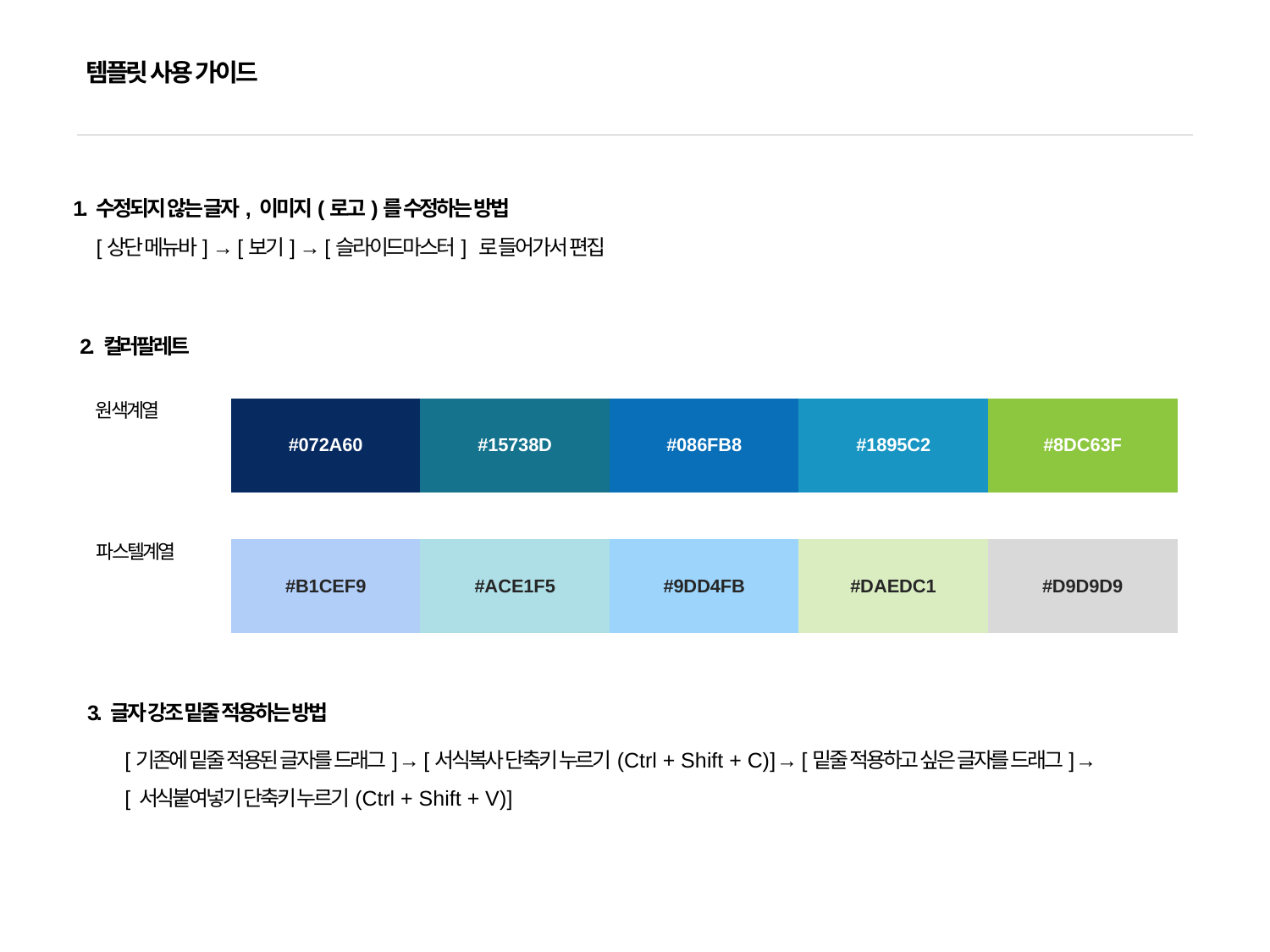

템플릿 사용 가이드
1. 수정되지 않는 글자, 이미지(로고)를 수정하는 방법
[상단 메뉴바]  →  [보기]  →  [슬라이드마스터]  로 들어가서 편집
2. 컬러팔레트
원색계열
| #072A60 | #15738D | #086FB8 | #1895C2 | #8DC63F |
| --- | --- | --- | --- | --- |
파스텔계열
| #B1CEF9 | #ACE1F5 | #9DD4FB | #DAEDC1 | #D9D9D9 |
| --- | --- | --- | --- | --- |
3. 글자 강조 밑줄 적용하는 방법
[기존에 밑줄 적용된 글자를 드래그] →  [서식복사 단축키 누르기(Ctrl + Shift + C)] →  [밑줄 적용하고 싶은 글자를 드래그] →
[ 서식붙여넣기 단축키 누르기(Ctrl + Shift + V)]